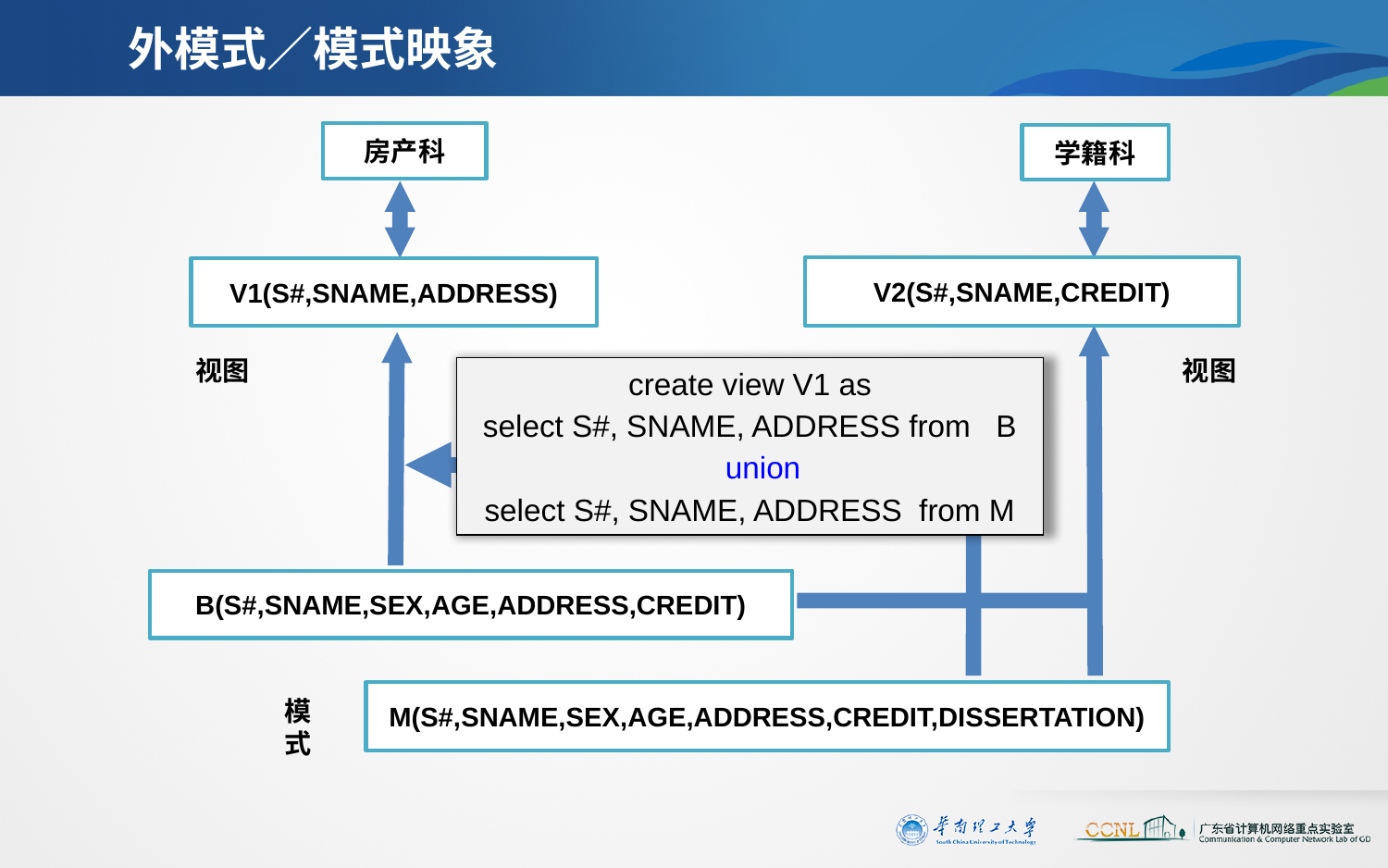

# 外模式／模式映象
房产科
学籍科

模式
V2(S#,SNAME,CREDIT)
V1(S#,SNAME,ADDRESS)
视图
视图
create view V1 as
select S#, SNAME, ADDRESS from   B
   union
select S#, SNAME, ADDRESS  from M
B(S#,SNAME,SEX,AGE,ADDRESS,CREDIT)
M(S#,SNAME,SEX,AGE,ADDRESS,CREDIT,DISSERTATION)